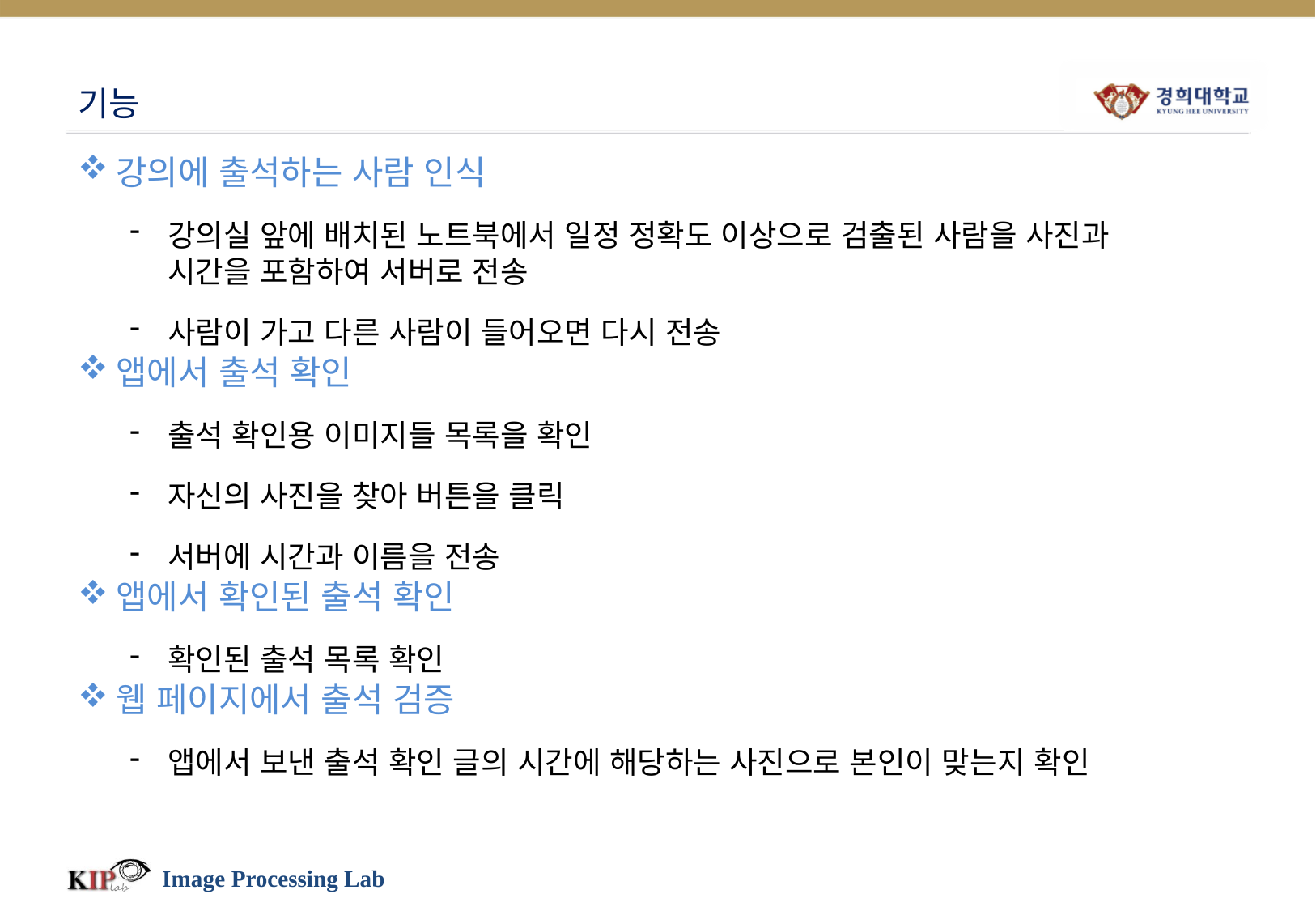

# 기능
강의에 출석하는 사람 인식
강의실 앞에 배치된 노트북에서 일정 정확도 이상으로 검출된 사람을 사진과 시간을 포함하여 서버로 전송
사람이 가고 다른 사람이 들어오면 다시 전송
앱에서 출석 확인
출석 확인용 이미지들 목록을 확인
자신의 사진을 찾아 버튼을 클릭
서버에 시간과 이름을 전송
앱에서 확인된 출석 확인
확인된 출석 목록 확인
웹 페이지에서 출석 검증
앱에서 보낸 출석 확인 글의 시간에 해당하는 사진으로 본인이 맞는지 확인
Image Processing Lab